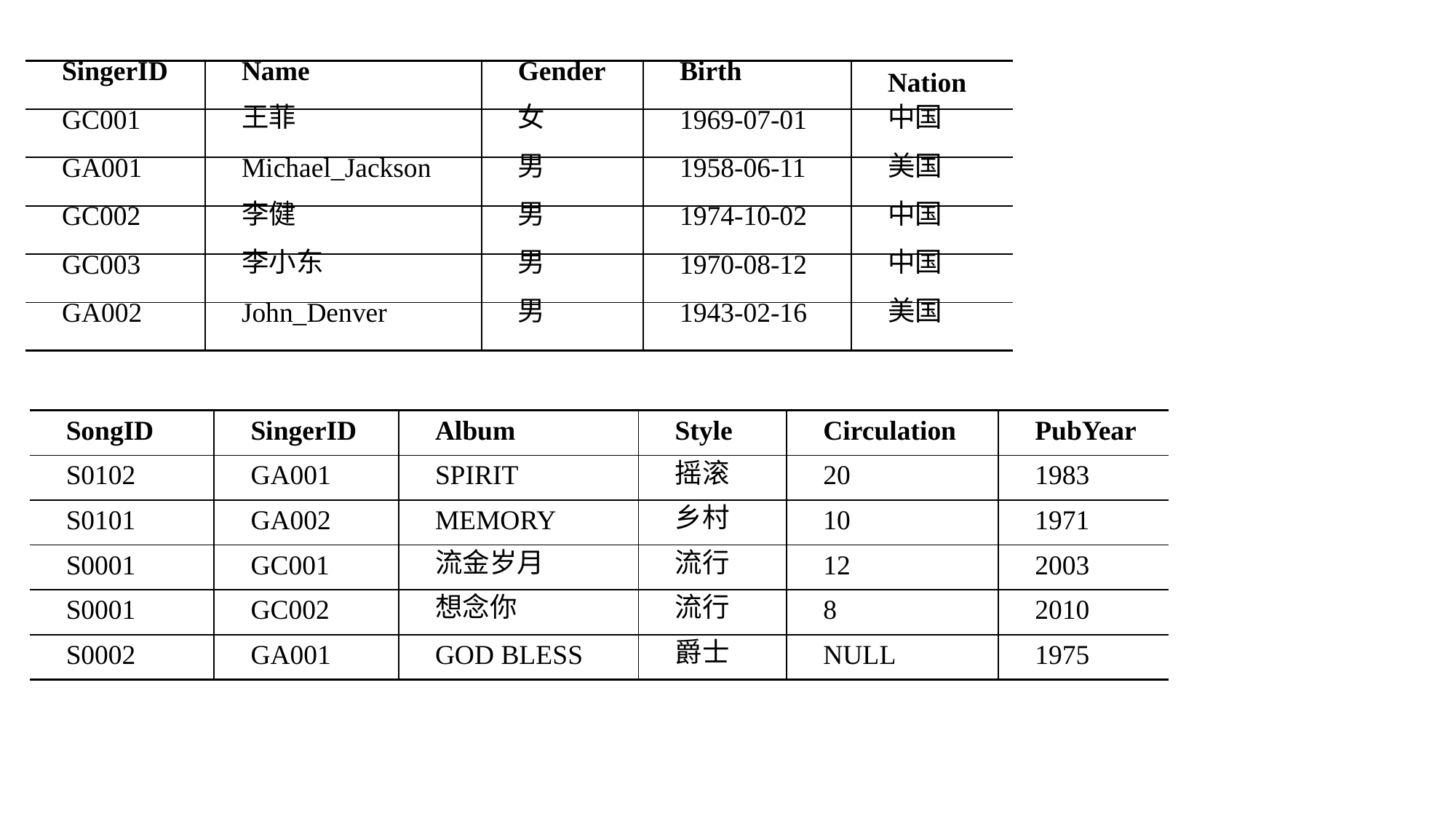

#
| SingerID | Name | Gender | Birth | Nation |
| --- | --- | --- | --- | --- |
| GC001 | 王菲 | 女 | 1969-07-01 | 中国 |
| GA001 | Michael\_Jackson | 男 | 1958-06-11 | 美国 |
| GC002 | 李健 | 男 | 1974-10-02 | 中国 |
| GC003 | 李小东 | 男 | 1970-08-12 | 中国 |
| GA002 | John\_Denver | 男 | 1943-02-16 | 美国 |
| SongID | SingerID | Album | Style | Circulation | PubYear |
| --- | --- | --- | --- | --- | --- |
| S0102 | GA001 | SPIRIT | 摇滚 | 20 | 1983 |
| S0101 | GA002 | MEMORY | 乡村 | 10 | 1971 |
| S0001 | GC001 | 流金岁月 | 流行 | 12 | 2003 |
| S0001 | GC002 | 想念你 | 流行 | 8 | 2010 |
| S0002 | GA001 | GOD BLESS | 爵士 | NULL | 1975 |